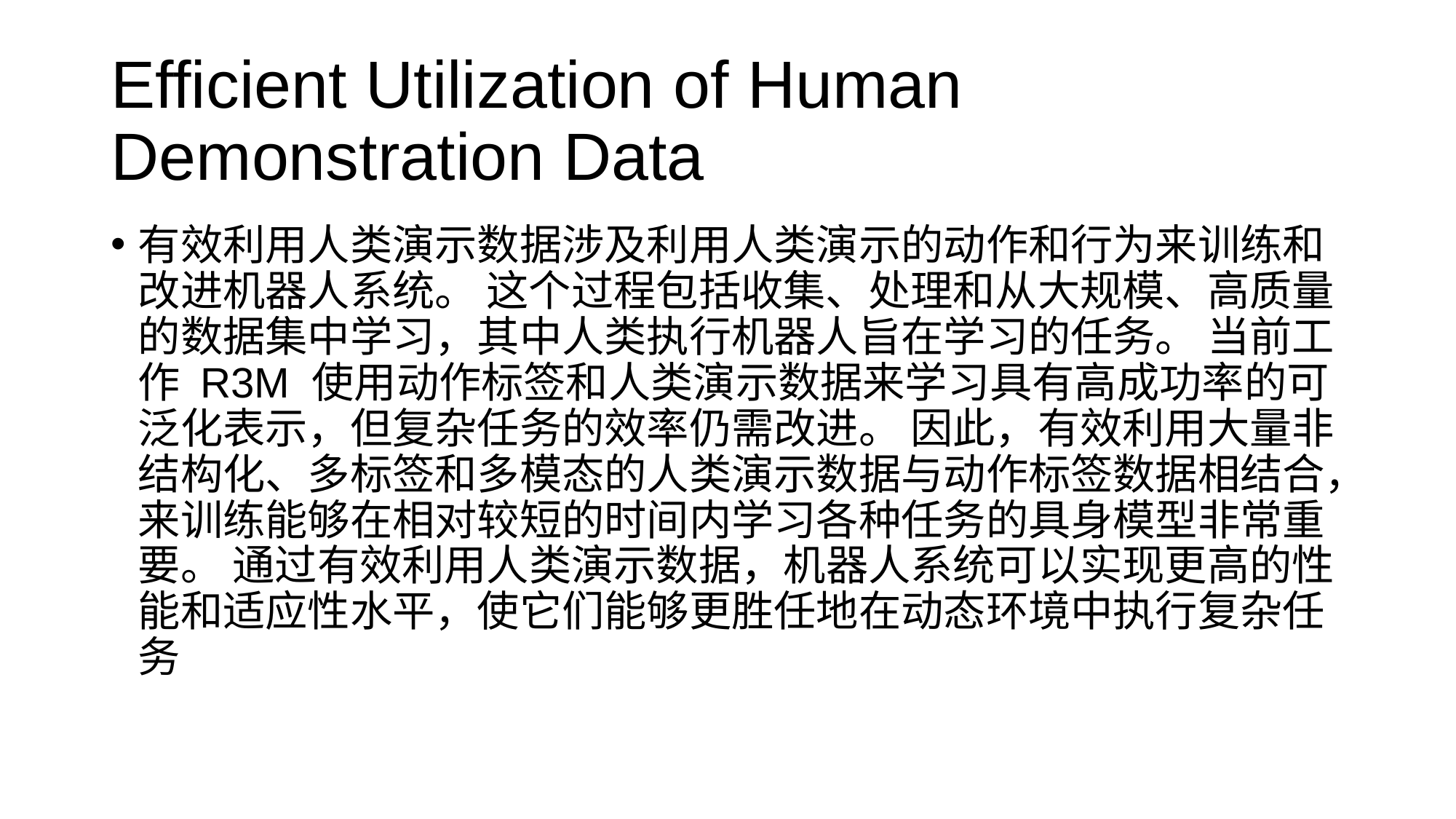

# Efficient Utilization of Human Demonstration Data
有效利用人类演示数据涉及利用人类演示的动作和行为来训练和改进机器人系统。 这个过程包括收集、处理和从大规模、高质量的数据集中学习，其中人类执行机器人旨在学习的任务。 当前工作 R3M 使用动作标签和人类演示数据来学习具有高成功率的可泛化表示，但复杂任务的效率仍需改进。 因此，有效利用大量非结构化、多标签和多模态的人类演示数据与动作标签数据相结合，来训练能够在相对较短的时间内学习各种任务的具身模型非常重要。 通过有效利用人类演示数据，机器人系统可以实现更高的性能和适应性水平，使它们能够更胜任地在动态环境中执行复杂任务